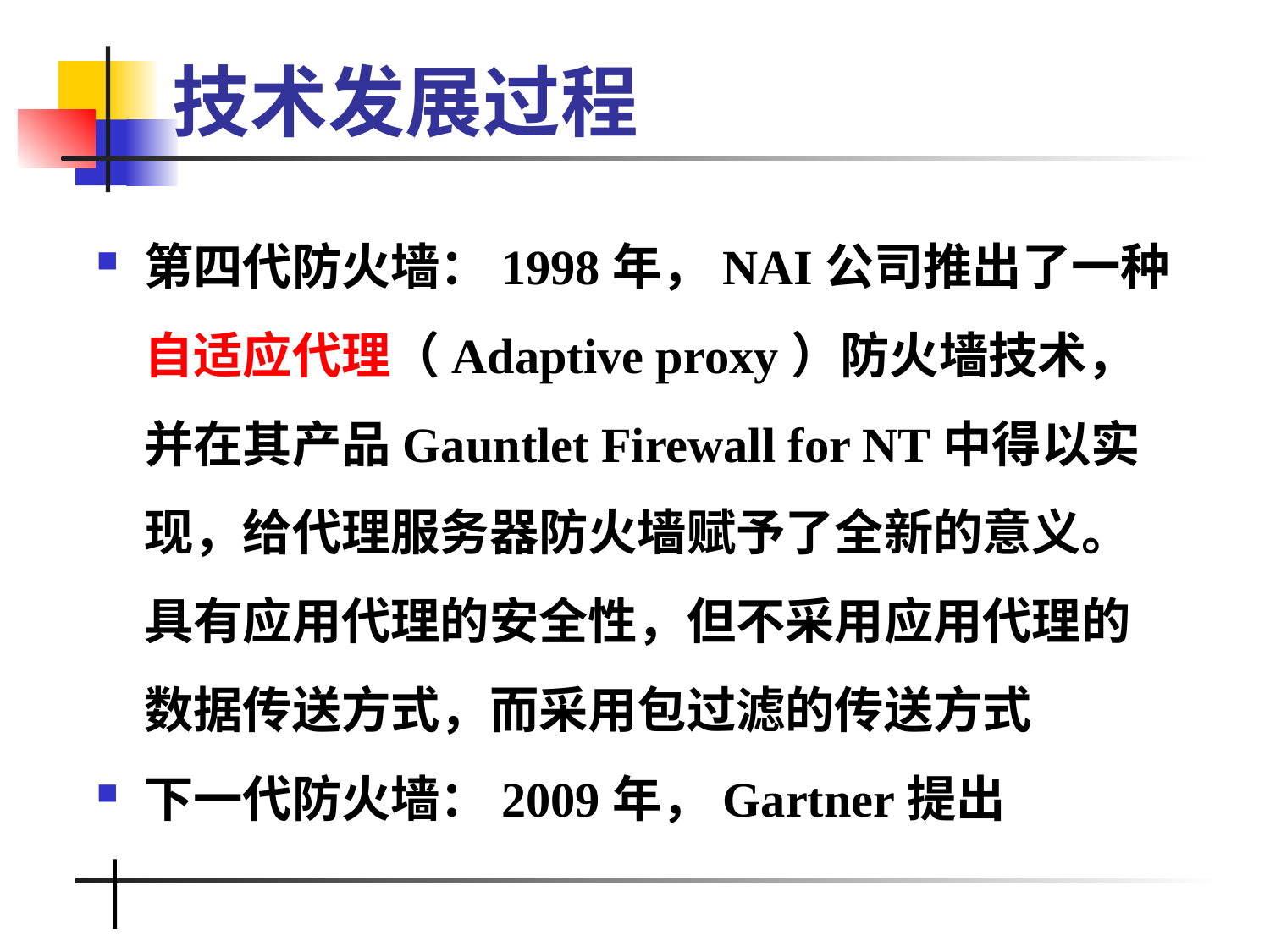

# 技术发展过程
第四代防火墙：1998年，NAI公司推出了一种自适应代理（Adaptive proxy）防火墙技术，并在其产品Gauntlet Firewall for NT中得以实现，给代理服务器防火墙赋予了全新的意义。具有应用代理的安全性，但不采用应用代理的数据传送方式，而采用包过滤的传送方式
下一代防火墙：2009年，Gartner提出